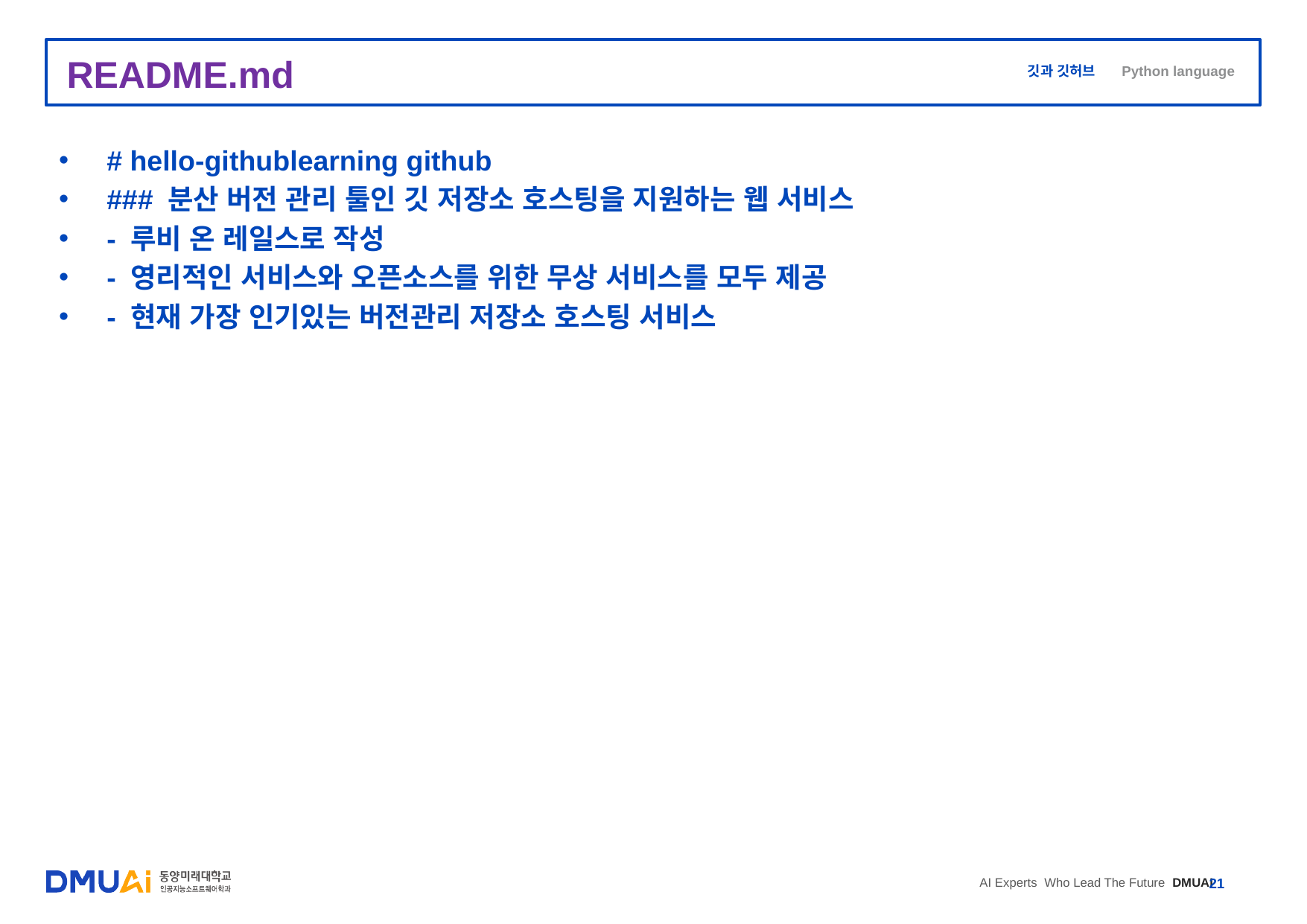

# README.md
# hello-githublearning github
### 분산 버전 관리 툴인 깃 저장소 호스팅을 지원하는 웹 서비스
- 루비 온 레일스로 작성
- 영리적인 서비스와 오픈소스를 위한 무상 서비스를 모두 제공
- 현재 가장 인기있는 버전관리 저장소 호스팅 서비스